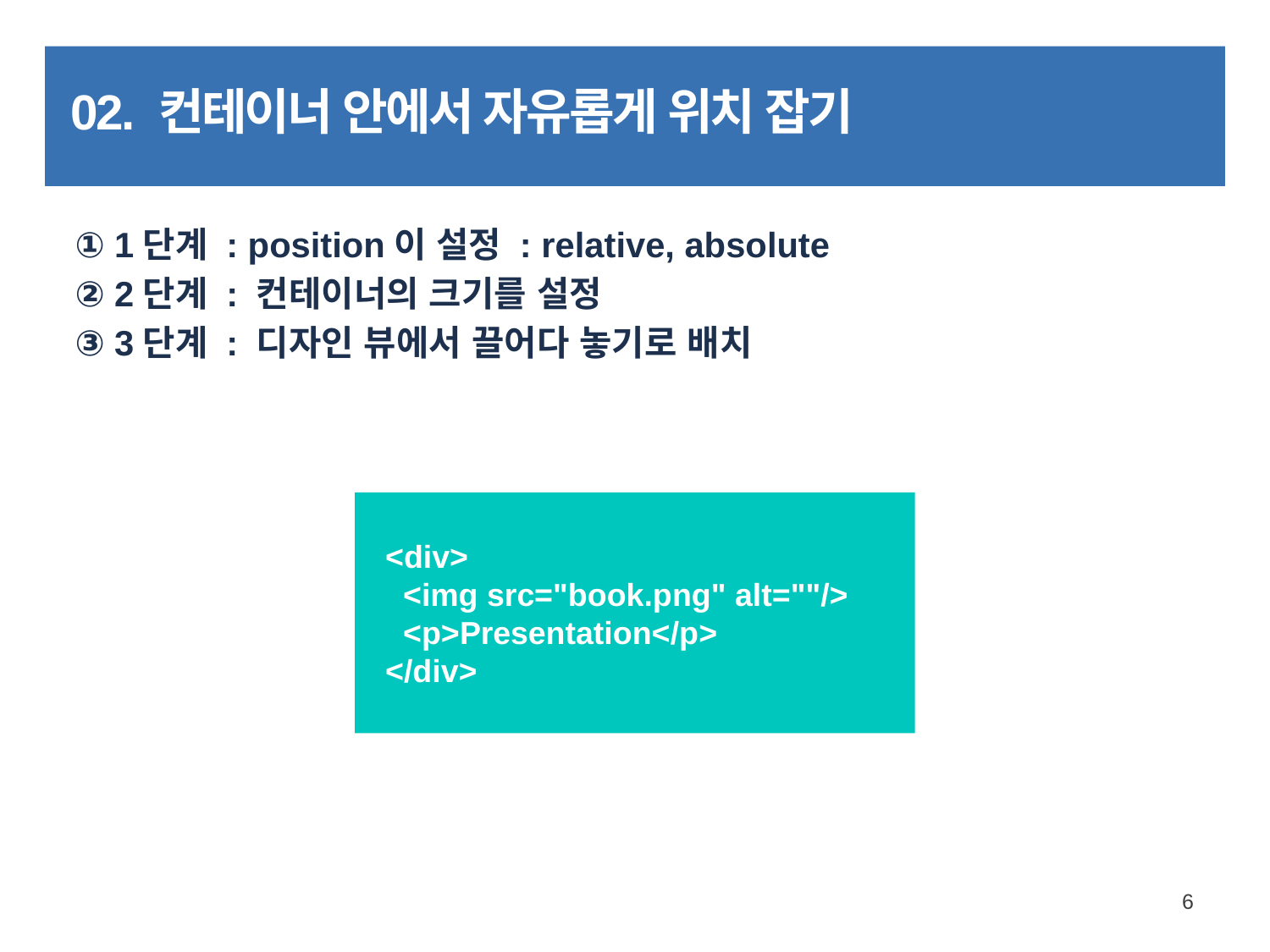

# 02. 컨테이너 안에서 자유롭게 위치 잡기
① 1단계 : position이 설정 : relative, absolute
② 2단계 : 컨테이너의 크기를 설정
③ 3단계 : 디자인 뷰에서 끌어다 놓기로 배치

  <div>
    <img src="book.png" alt=""/>
    <p>Presentation</p>
  </div>

6